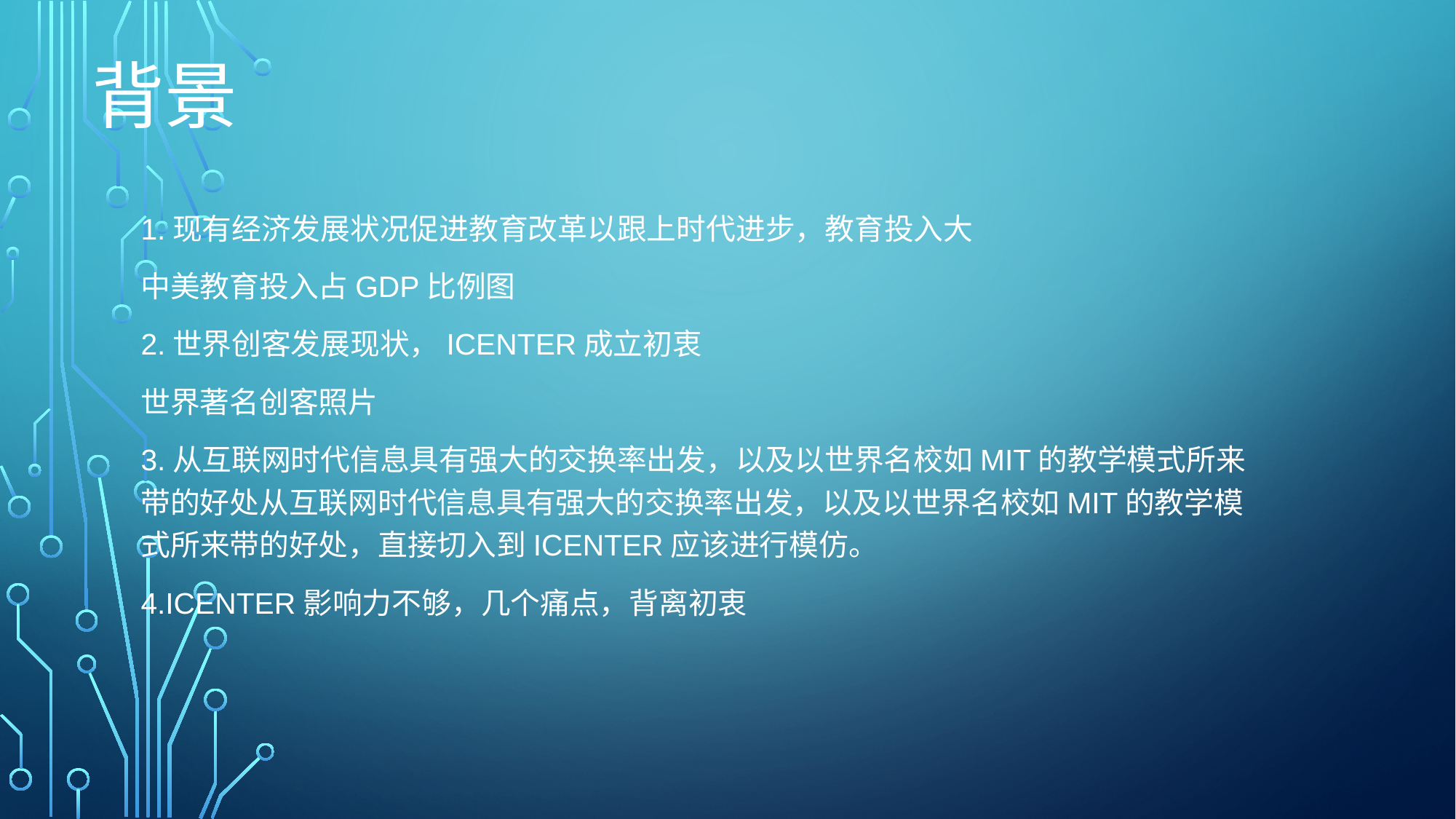

# 背景
1.现有经济发展状况促进教育改革以跟上时代进步，教育投入大
中美教育投入占GDP比例图
2.世界创客发展现状，Icenter成立初衷
世界著名创客照片
3.从互联网时代信息具有强大的交换率出发，以及以世界名校如MIT的教学模式所来带的好处从互联网时代信息具有强大的交换率出发，以及以世界名校如MIT的教学模式所来带的好处，直接切入到IcentEr应该进行模仿。
4.Icenter影响力不够，几个痛点，背离初衷